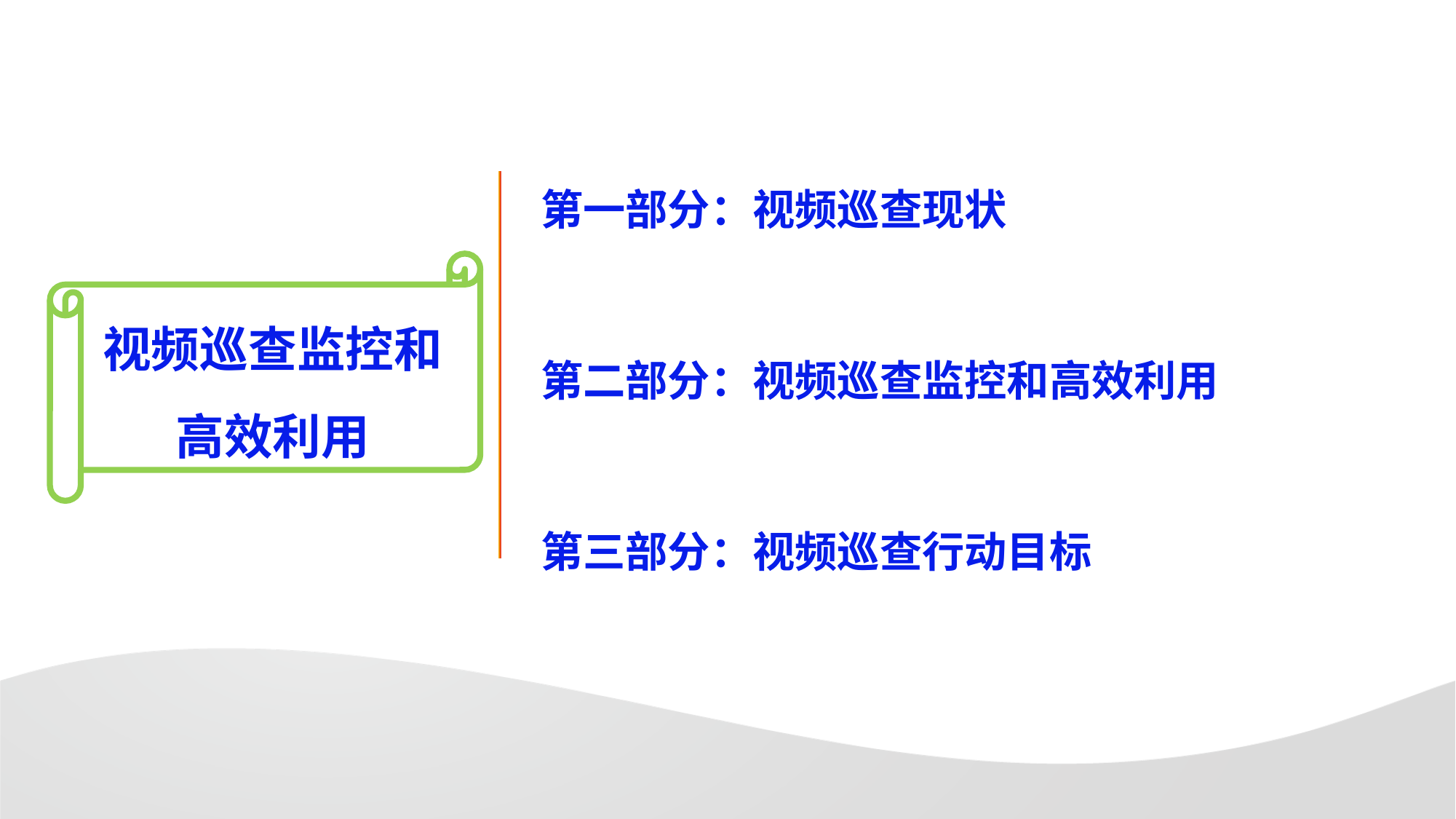

第一部分：视频巡查现状

第二部分：视频巡查监控和高效利用

第三部分：视频巡查行动目标
视频巡查监控和高效利用